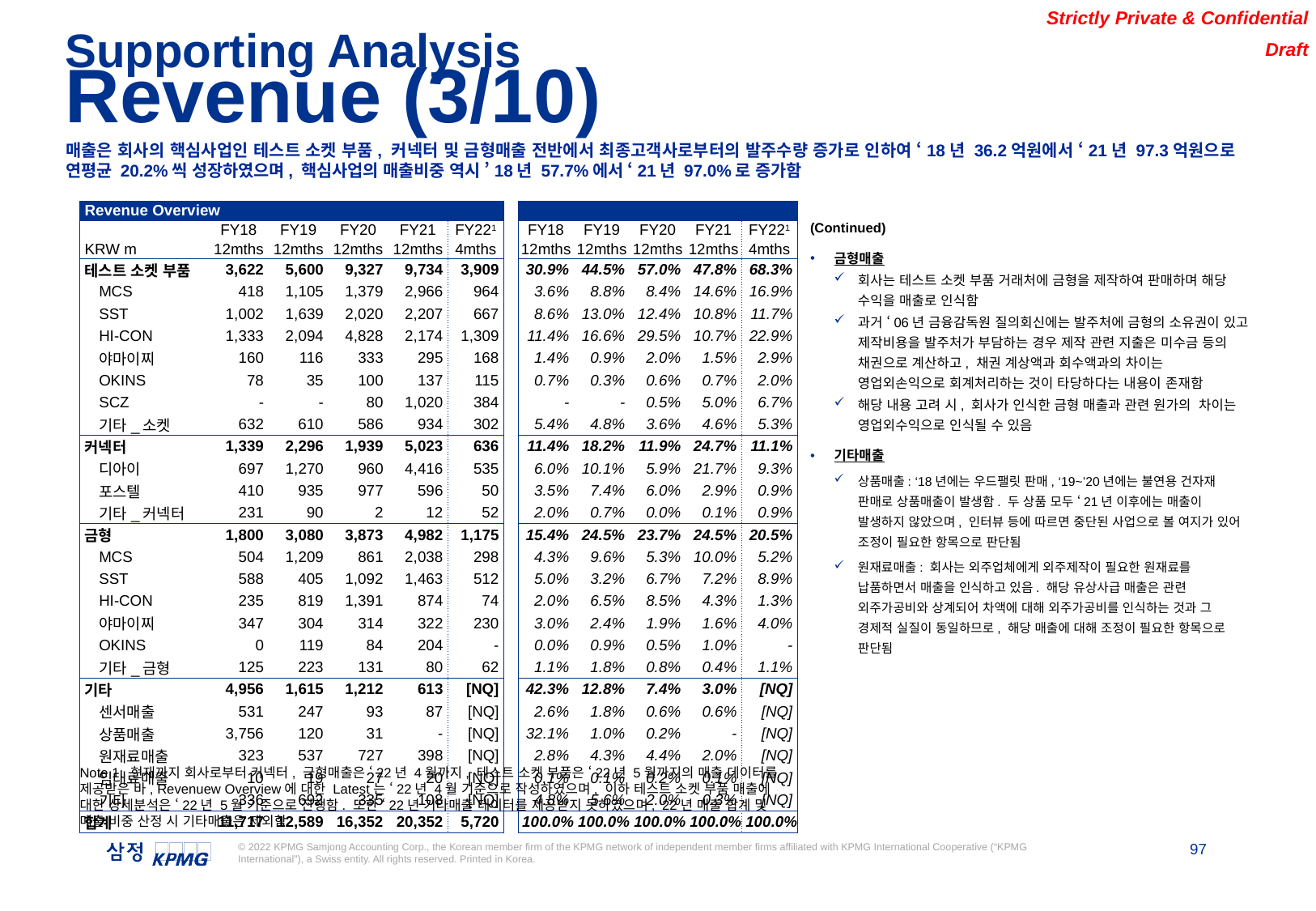

Supporting Analysis
Revenue (3/10)
매출은 회사의 핵심사업인 테스트 소켓 부품, 커넥터 및 금형매출 전반에서 최종고객사로부터의 발주수량 증가로 인하여 ‘18년 36.2억원에서 ‘21년 97.3억원으로 연평균 20.2%씩 성장하였으며, 핵심사업의 매출비중 역시 ’18년 57.7%에서 ‘21년 97.0%로 증가함
| Revenue Overview |  |  |  |  |  |  |  |  |  |  |  |  |  |
| --- | --- | --- | --- | --- | --- | --- | --- | --- | --- | --- | --- | --- | --- |
|  |  |  | FY18 | FY19 | FY20 | FY21 | FY221 |  | FY18 | FY19 | FY20 | FY21 | FY221 |
| KRW m |  |  | 12mths | 12mths | 12mths | 12mths | 4mths |  | 12mths | 12mths | 12mths | 12mths | 4mths |
| 테스트 소켓 부품 |  |  | 3,622 | 5,600 | 9,327 | 9,734 | 3,909 |  | 30.9% | 44.5% | 57.0% | 47.8% | 68.3% |
|  | MCS |  | 418 | 1,105 | 1,379 | 2,966 | 964 |  | 3.6% | 8.8% | 8.4% | 14.6% | 16.9% |
|  | SST |  | 1,002 | 1,639 | 2,020 | 2,207 | 667 |  | 8.6% | 13.0% | 12.4% | 10.8% | 11.7% |
|  | HI-CON |  | 1,333 | 2,094 | 4,828 | 2,174 | 1,309 |  | 11.4% | 16.6% | 29.5% | 10.7% | 22.9% |
|  | 야마이찌 |  | 160 | 116 | 333 | 295 | 168 |  | 1.4% | 0.9% | 2.0% | 1.5% | 2.9% |
|  | OKINS |  | 78 | 35 | 100 | 137 | 115 |  | 0.7% | 0.3% | 0.6% | 0.7% | 2.0% |
|  | SCZ |  | - | - | 80 | 1,020 | 384 |  | - | - | 0.5% | 5.0% | 6.7% |
|  | 기타\_소켓 |  | 632 | 610 | 586 | 934 | 302 |  | 5.4% | 4.8% | 3.6% | 4.6% | 5.3% |
| 커넥터 |  |  | 1,339 | 2,296 | 1,939 | 5,023 | 636 |  | 11.4% | 18.2% | 11.9% | 24.7% | 11.1% |
|  | 디아이 |  | 697 | 1,270 | 960 | 4,416 | 535 |  | 6.0% | 10.1% | 5.9% | 21.7% | 9.3% |
|  | 포스텔 |  | 410 | 935 | 977 | 596 | 50 |  | 3.5% | 7.4% | 6.0% | 2.9% | 0.9% |
|  | 기타\_커넥터 |  | 231 | 90 | 2 | 12 | 52 |  | 2.0% | 0.7% | 0.0% | 0.1% | 0.9% |
| 금형 |  |  | 1,800 | 3,080 | 3,873 | 4,982 | 1,175 |  | 15.4% | 24.5% | 23.7% | 24.5% | 20.5% |
|  | MCS |  | 504 | 1,209 | 861 | 2,038 | 298 |  | 4.3% | 9.6% | 5.3% | 10.0% | 5.2% |
|  | SST |  | 588 | 405 | 1,092 | 1,463 | 512 |  | 5.0% | 3.2% | 6.7% | 7.2% | 8.9% |
|  | HI-CON |  | 235 | 819 | 1,391 | 874 | 74 |  | 2.0% | 6.5% | 8.5% | 4.3% | 1.3% |
|  | 야마이찌 |  | 347 | 304 | 314 | 322 | 230 |  | 3.0% | 2.4% | 1.9% | 1.6% | 4.0% |
|  | OKINS |  | 0 | 119 | 84 | 204 | - |  | 0.0% | 0.9% | 0.5% | 1.0% | - |
|  | 기타\_금형 |  | 125 | 223 | 131 | 80 | 62 |  | 1.1% | 1.8% | 0.8% | 0.4% | 1.1% |
| 기타 |  |  | 4,956 | 1,615 | 1,212 | 613 | [NQ] |  | 42.3% | 12.8% | 7.4% | 3.0% | [NQ] |
|  | 센서매출 |  | 531 | 247 | 93 | 87 | [NQ] |  | 2.6% | 1.8% | 0.6% | 0.6% | [NQ] |
|  | 상품매출 |  | 3,756 | 120 | 31 | - | [NQ] |  | 32.1% | 1.0% | 0.2% | - | [NQ] |
|  | 원재료매출 |  | 323 | 537 | 727 | 398 | [NQ] |  | 2.8% | 4.3% | 4.4% | 2.0% | [NQ] |
|  | 임대료매출 |  | 10 | 19 | 27 | 20 | [NQ] |  | 0.1% | 0.1% | 0.2% | 0.1% | [NQ] |
|  | 기타 |  | 336 | 692 | 335 | 108 | [NQ] |  | 4.8% | 5.6% | 2.0% | 0.3% | [NQ] |
| 합계 |  |  | 11,717 | 12,589 | 16,352 | 20,352 | 5,720 |  | 100.0% | 100.0% | 100.0% | 100.0% | 100.0% |
(Continued)
금형매출
회사는 테스트 소켓 부품 거래처에 금형을 제작하여 판매하며 해당 수익을 매출로 인식함
과거 ‘06년 금융감독원 질의회신에는 발주처에 금형의 소유권이 있고 제작비용을 발주처가 부담하는 경우 제작 관련 지출은 미수금 등의 채권으로 계산하고, 채권 계상액과 회수액과의 차이는 영업외손익으로 회계처리하는 것이 타당하다는 내용이 존재함
해당 내용 고려 시, 회사가 인식한 금형 매출과 관련 원가의  차이는 영업외수익으로 인식될 수 있음
기타매출
상품매출: ‘18년에는 우드팰릿 판매, ‘19~’20년에는 불연용 건자재 판매로 상품매출이 발생함. 두 상품 모두 ‘21년 이후에는 매출이 발생하지 않았으며, 인터뷰 등에 따르면 중단된 사업으로 볼 여지가 있어 조정이 필요한 항목으로 판단됨
원재료매출: 회사는 외주업체에게 외주제작이 필요한 원재료를 납품하면서 매출을 인식하고 있음. 해당 유상사급 매출은 관련 외주가공비와 상계되어 차액에 대해 외주가공비를 인식하는 것과 그 경제적 실질이 동일하므로, 해당 매출에 대해 조정이 필요한 항목으로 판단됨

Note 1: 현재까지 회사로부터 커넥터, 금형매출은 ‘22년 4월까지, 테스트 소켓 부품은 ‘22년 5월까지의 매출 데이터를 제공받은 바, Revenuew Overview에 대한 Latest는 ‘22년 4월 기준으로 작성하였으며, 이하 테스트 소켓 부품 매출에 대한 상세분석은 ‘22년 5월 기준으로 진행함. 또한 ‘22년 기타매출 데이터를 제공받지 못하였으며, ‘22년 매출 합계 및 매출 비중 산정 시 기타매출은 제외함